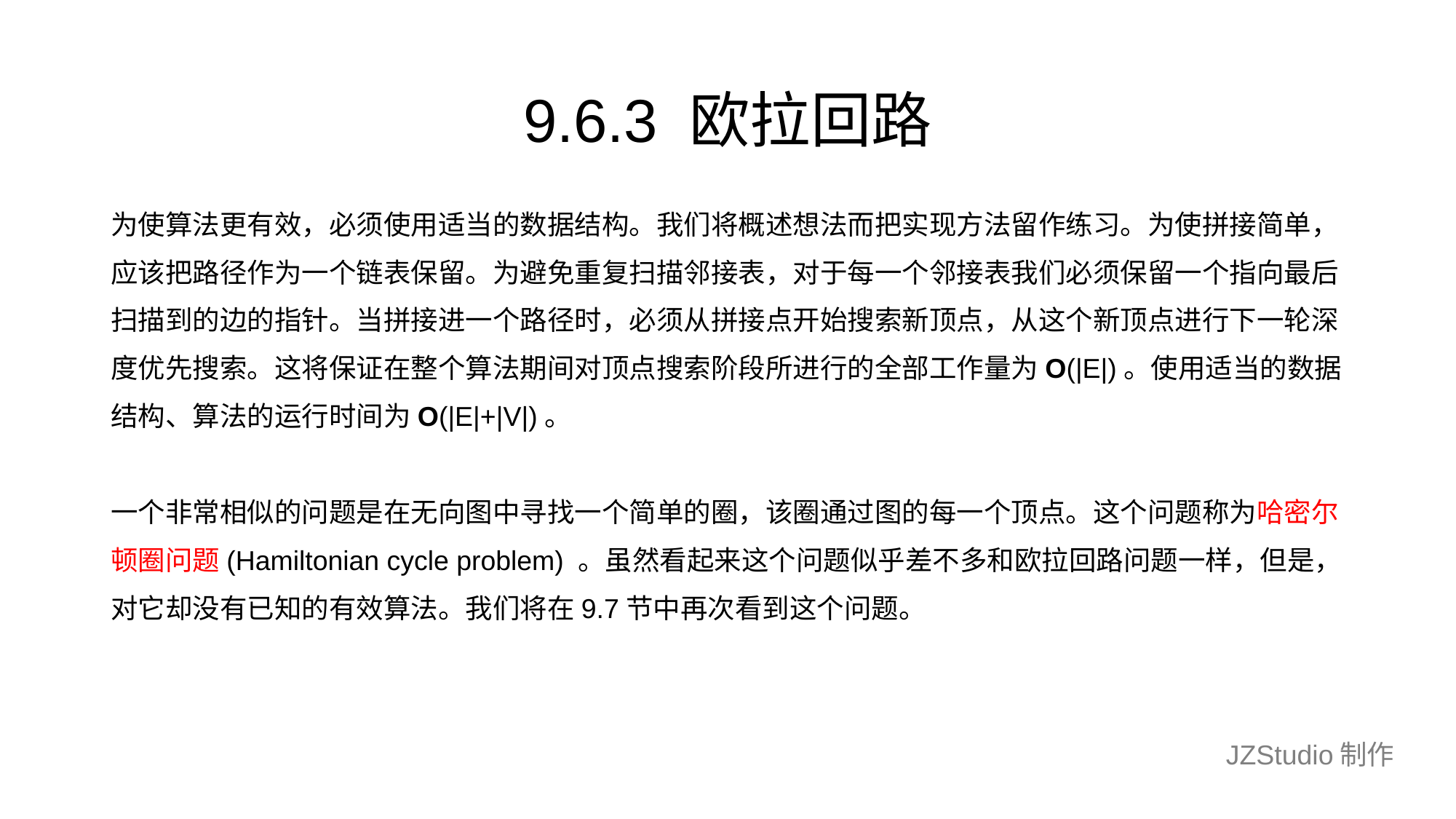

# 9.6.3 欧拉回路
为使算法更有效，必须使用适当的数据结构。我们将概述想法而把实现方法留作练习。为使拼接简单，
应该把路径作为一个链表保留。为避免重复扫描邻接表，对于每一个邻接表我们必须保留一个指向最后
扫描到的边的指针。当拼接进一个路径时，必须从拼接点开始搜索新顶点，从这个新顶点进行下一轮深
度优先搜索。这将保证在整个算法期间对顶点搜索阶段所进行的全部工作量为O(|E|)。使用适当的数据
结构、算法的运行时间为O(|E|+|V|)。

一个非常相似的问题是在无向图中寻找一个简单的圈，该圈通过图的每一个顶点。这个问题称为哈密尔
顿圈问题(Hamiltonian cycle problem) 。虽然看起来这个问题似乎差不多和欧拉回路问题一样，但是，
对它却没有已知的有效算法。我们将在9.7节中再次看到这个问题。